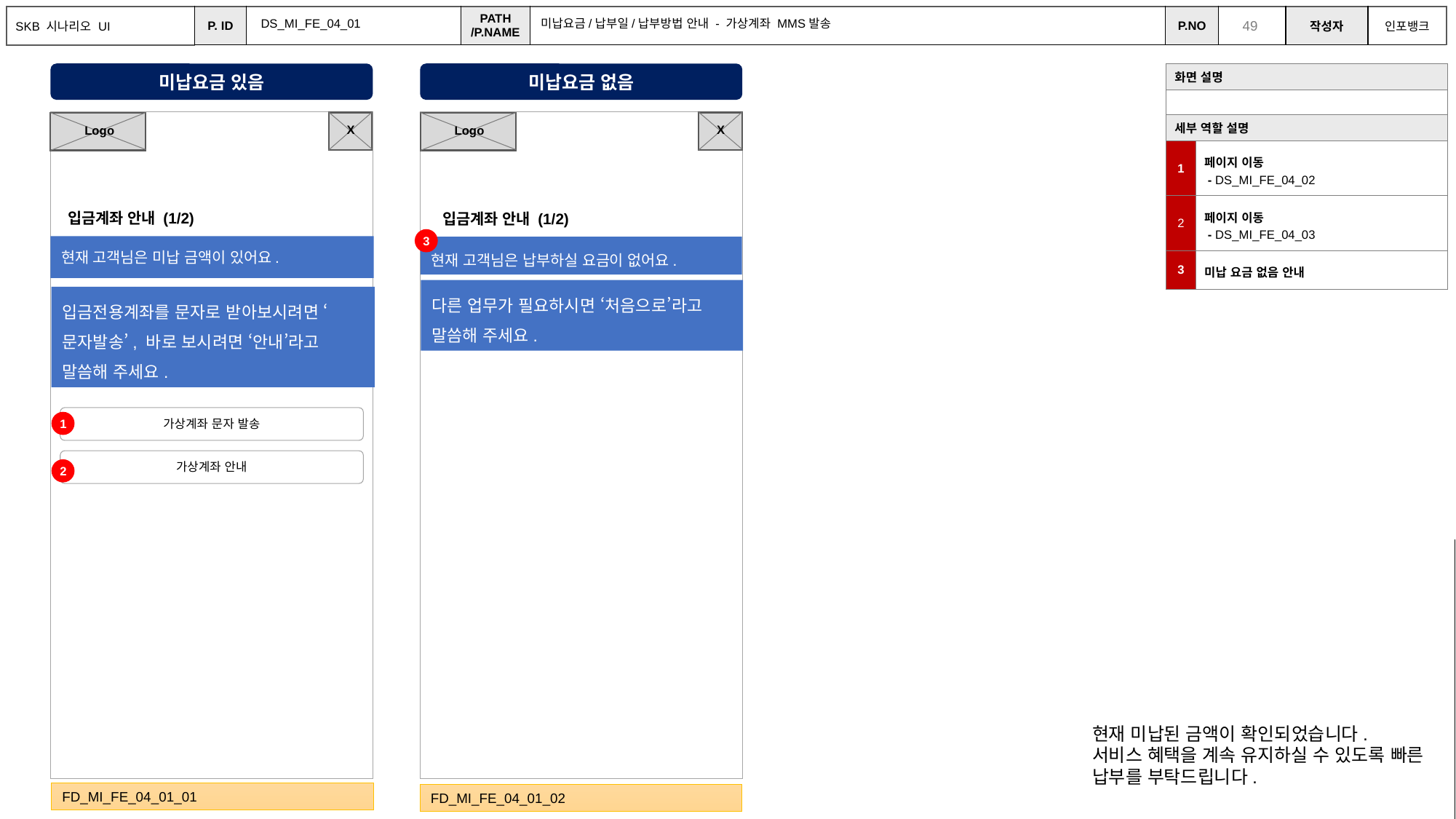

DS_MI_FE_04_01
미납요금/납부일/납부방법 안내 - 가상계좌 MMS발송
미납요금 있음
미납요금 없음
| 화면 설명 |  |
| --- | --- |
|  |  |
| 세부 역할 설명 |  |
| 1 | 페이지 이동 - DS\_MI\_FE\_04\_02 |
| 2 | 페이지 이동 - DS\_MI\_FE\_04\_03 |
| 3 | 미납 요금 없음 안내 |

X

X

Logo

Logo
입금계좌 안내 (1/2)
입금계좌 안내 (1/2)
3
현재 고객님은 미납 금액이 있어요.
현재 고객님은 납부하실 요금이 없어요.
다른 업무가 필요하시면 ‘처음으로’라고 말씀해 주세요.
입금전용계좌를 문자로 받아보시려면 ‘문자발송’, 바로 보시려면 ‘안내’라고 말씀해 주세요.

가상계좌 문자 발송
1

가상계좌 안내
2
13, 14번의 경우
미납이 있을 때 발화로도 해당 부분에 들어오고
메인에서 버튼 제공하여 개인화로 이동
현재 미납된 금액이 확인되었습니다.
서비스 혜택을 계속 유지하실 수 있도록 빠른 납부를 부탁드립니다.
FD_MI_FE_04_01_01
FD_MI_FE_04_01_02